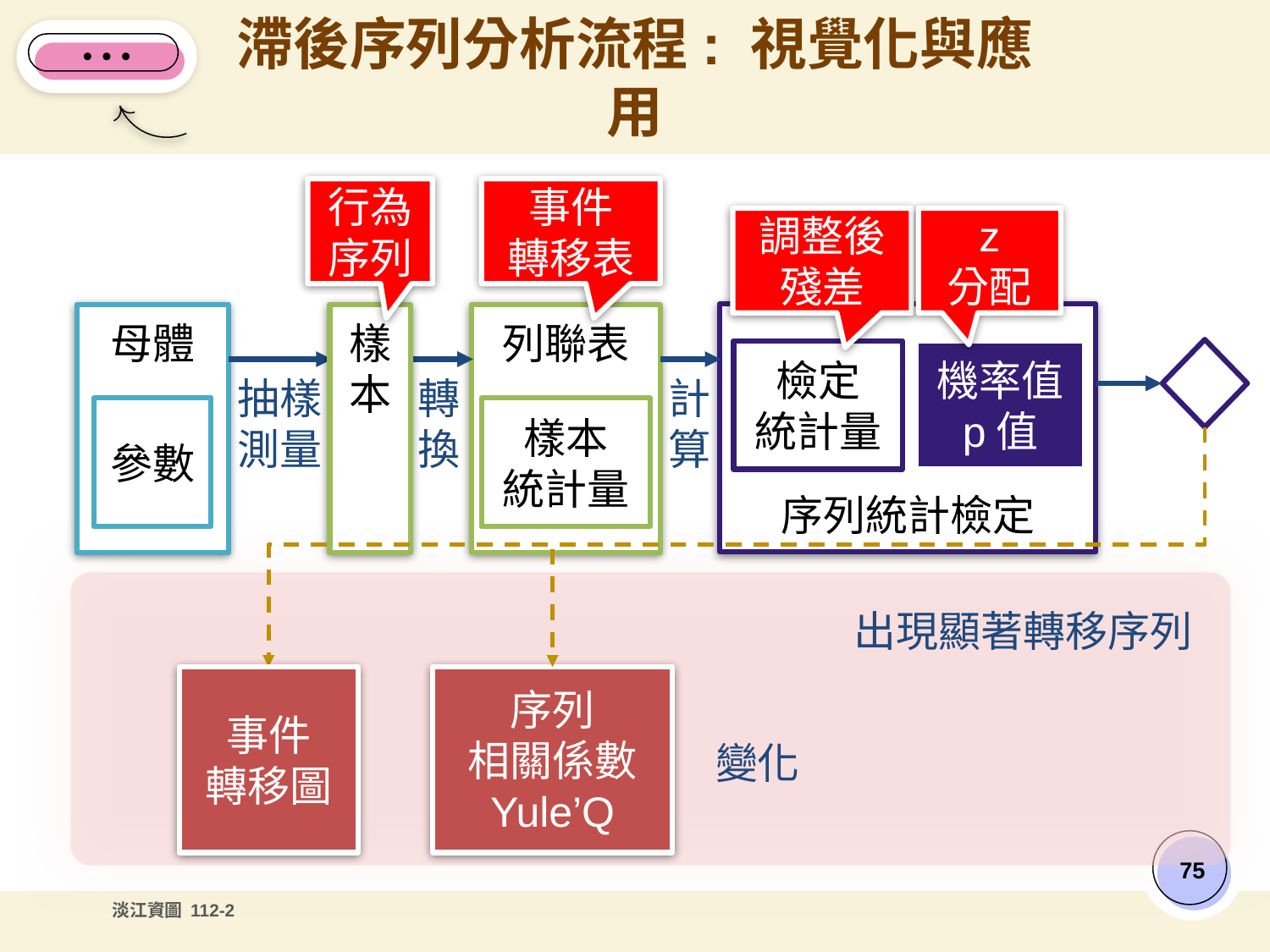

# 滯後序列分析流程: 視覺化與應用
行為
序列
事件
轉移表
調整後殘差
z
分配
序列統計檢定
母體
樣本
列聯表

檢定
統計量
機率值
p值
抽樣
測量
轉換
計算
參數
樣本
統計量

出現顯著轉移序列
事件
轉移圖
序列
相關係數
Yule’Q
變化
75